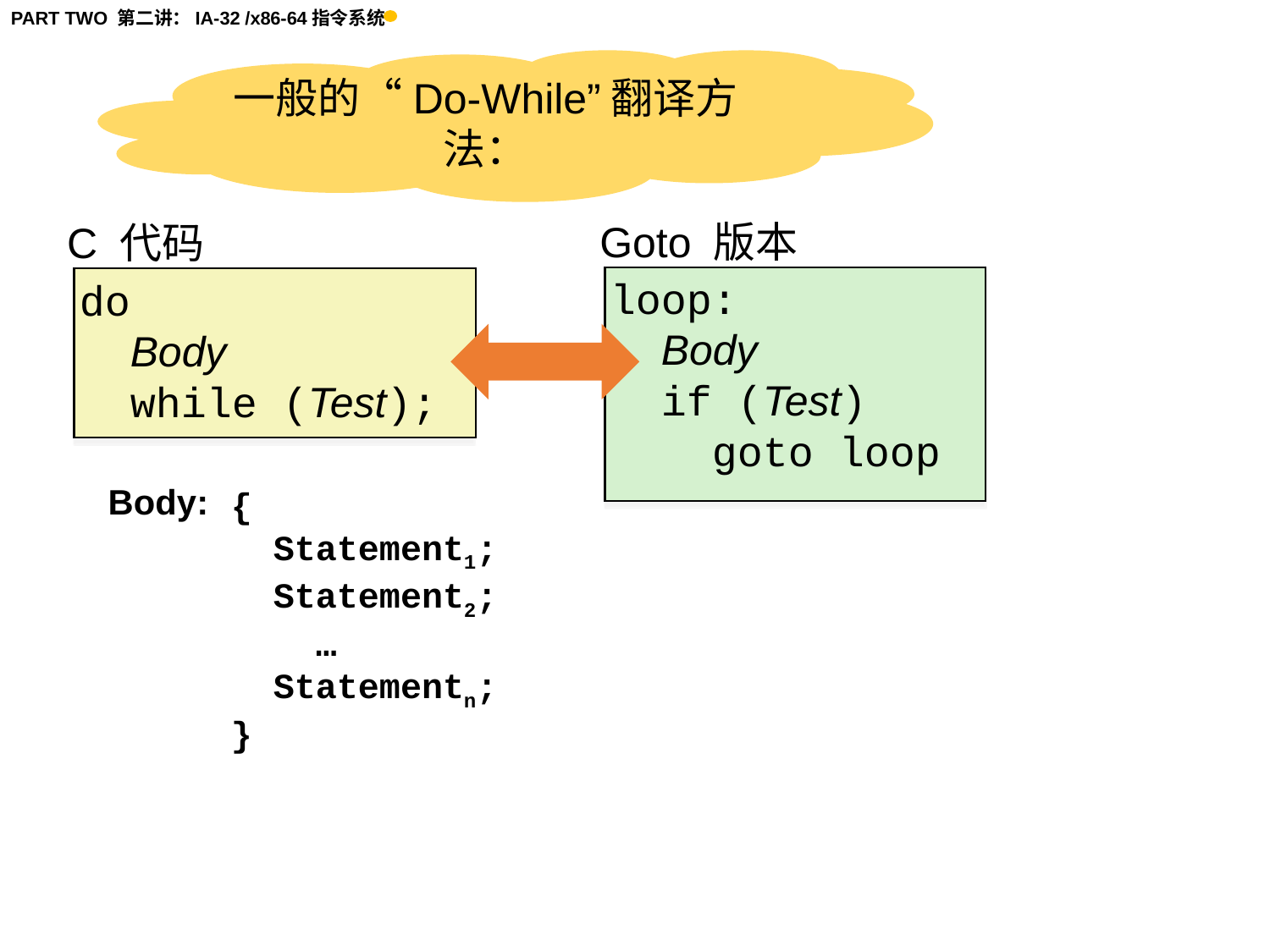

PART TWO 第二讲：IA-32 /x86-64指令系统

一般的“Do-While”翻译方法：
Goto 版本
C 代码
loop:
  Body
  if (Test)
    goto loop
do
  Body
  while (Test);

Body:
{
  Statement1;
  Statement2;
    …
  Statementn;
}